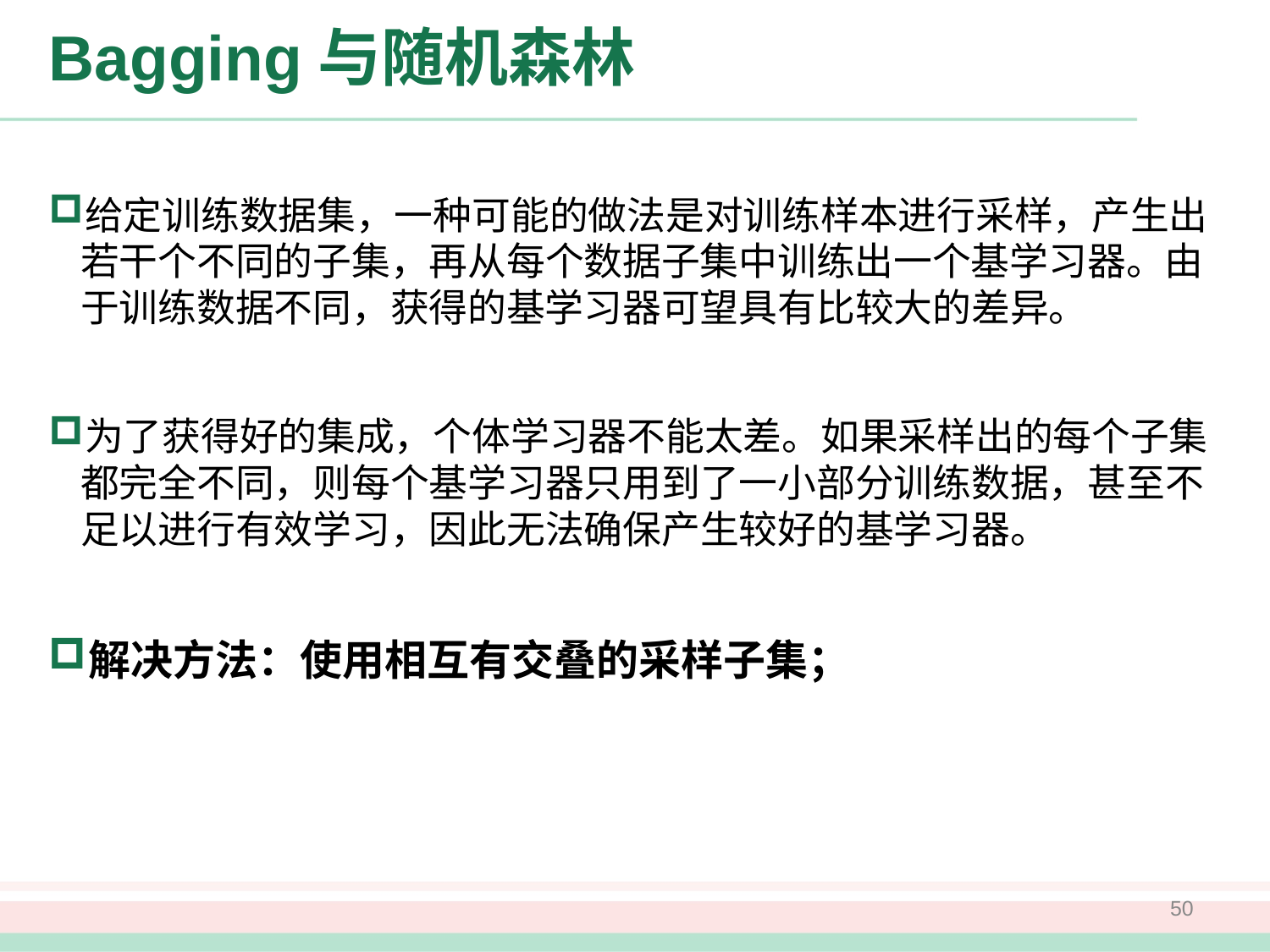

# Bagging与随机森林
给定训练数据集，一种可能的做法是对训练样本进行采样，产生出若干个不同的子集，再从每个数据子集中训练出一个基学习器。由于训练数据不同，获得的基学习器可望具有比较大的差异。

为了获得好的集成，个体学习器不能太差。如果采样出的每个子集都完全不同，则每个基学习器只用到了一小部分训练数据，甚至不足以进行有效学习，因此无法确保产生较好的基学习器。

解决方法：使用相互有交叠的采样子集；
50